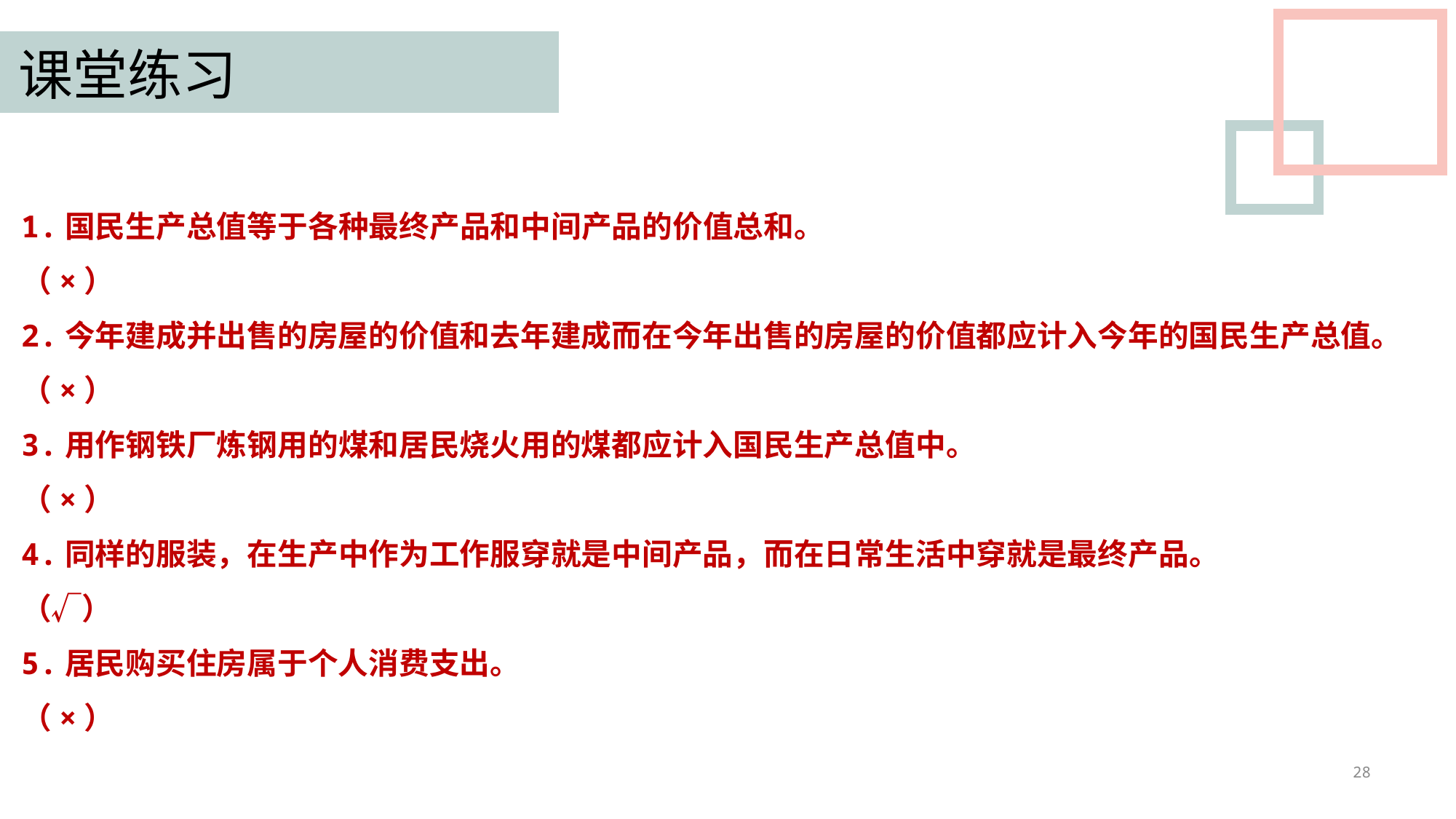

课堂练习

1.国民生产总值等于各种最终产品和中间产品的价值总和。
（×）
2.今年建成并出售的房屋的价值和去年建成而在今年出售的房屋的价值都应计入今年的国民生产总值。
（×）
3.用作钢铁厂炼钢用的煤和居民烧火用的煤都应计入国民生产总值中。
（×）
4.同样的服装，在生产中作为工作服穿就是中间产品，而在日常生活中穿就是最终产品。
（√）
5.居民购买住房属于个人消费支出。
（×）

28